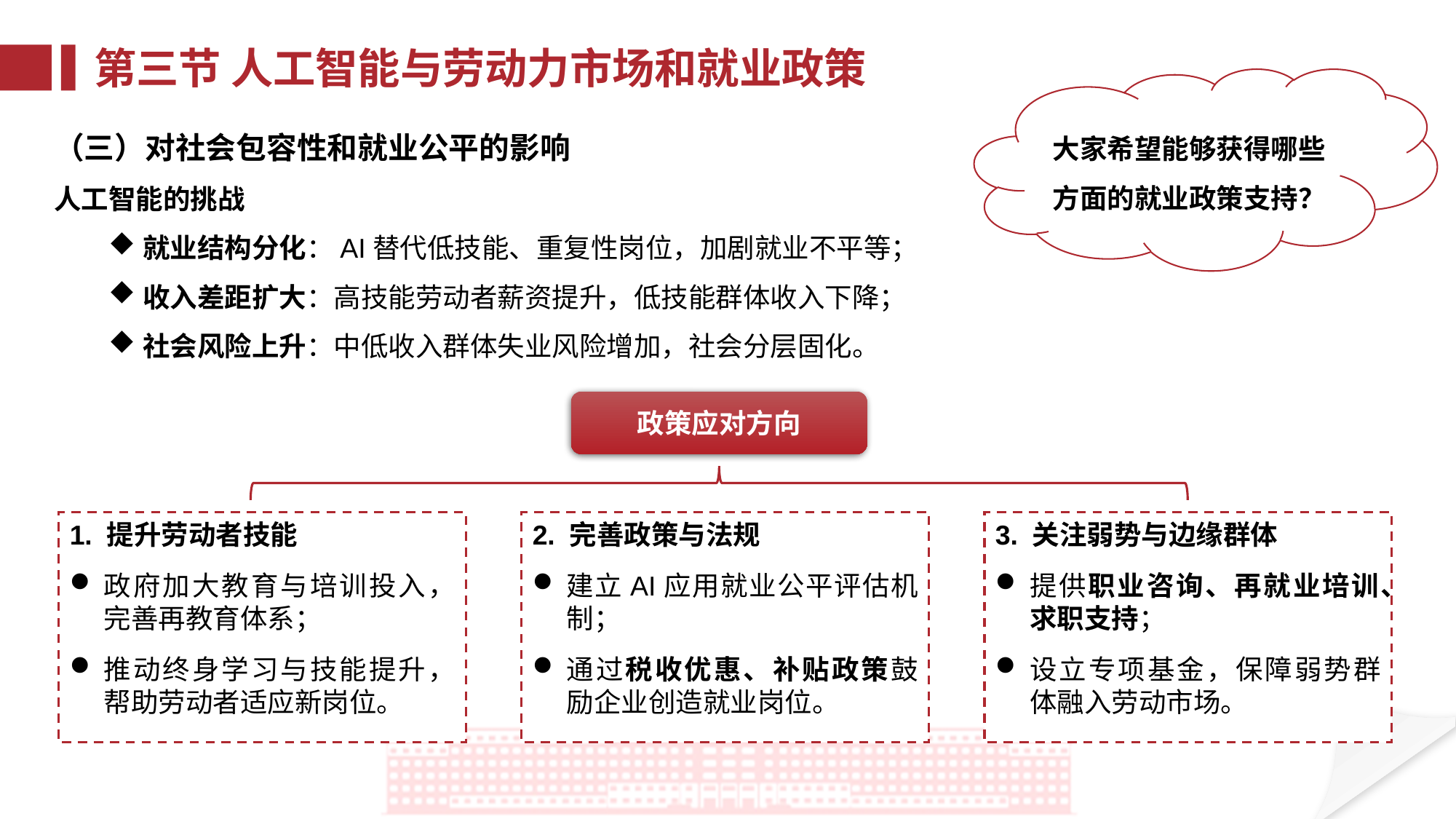

第三节 人工智能与劳动力市场和就业政策

大家希望能够获得哪些方面的就业政策支持？
（三）对社会包容性和就业公平的影响
人工智能的挑战
就业结构分化：AI替代低技能、重复性岗位，加剧就业不平等；
收入差距扩大：高技能劳动者薪资提升，低技能群体收入下降；
社会风险上升：中低收入群体失业风险增加，社会分层固化。
政策应对方向
2. 完善政策与法规
建立AI应用就业公平评估机制；
通过税收优惠、补贴政策鼓励企业创造就业岗位。
3. 关注弱势与边缘群体
提供职业咨询、再就业培训、求职支持；
设立专项基金，保障弱势群体融入劳动市场。
1. 提升劳动者技能
政府加大教育与培训投入，完善再教育体系；
推动终身学习与技能提升，帮助劳动者适应新岗位。